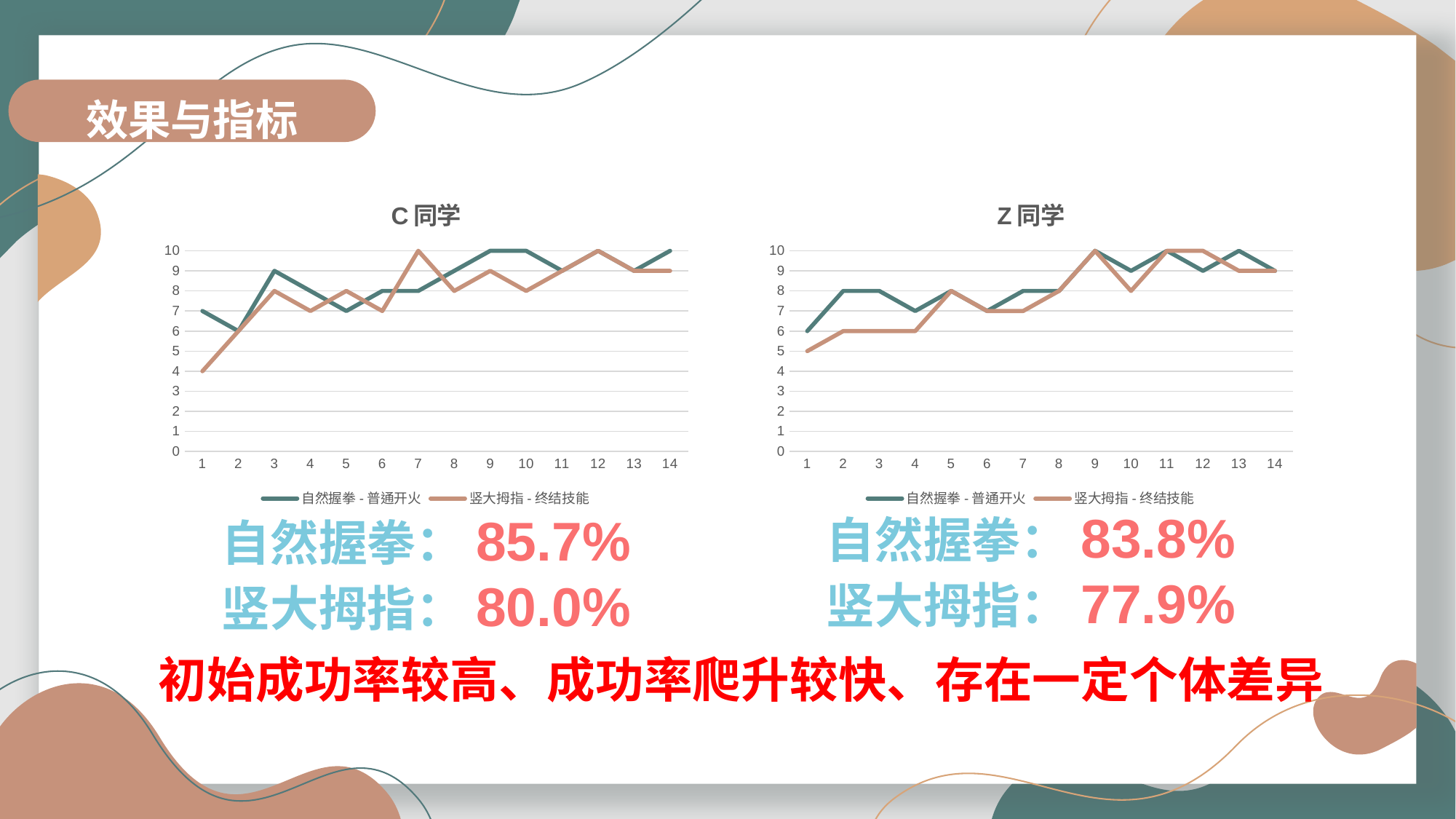

效果与指标

### Chart: C同学

| Category |  |  |
|---|---|---|

### Chart: Z同学

| Category |  |  |
|---|---|---|
自然握拳：83.8%
竖大拇指：77.9%
自然握拳：85.7%
竖大拇指：80.0%
初始成功率较高、成功率爬升较快、存在一定个体差异